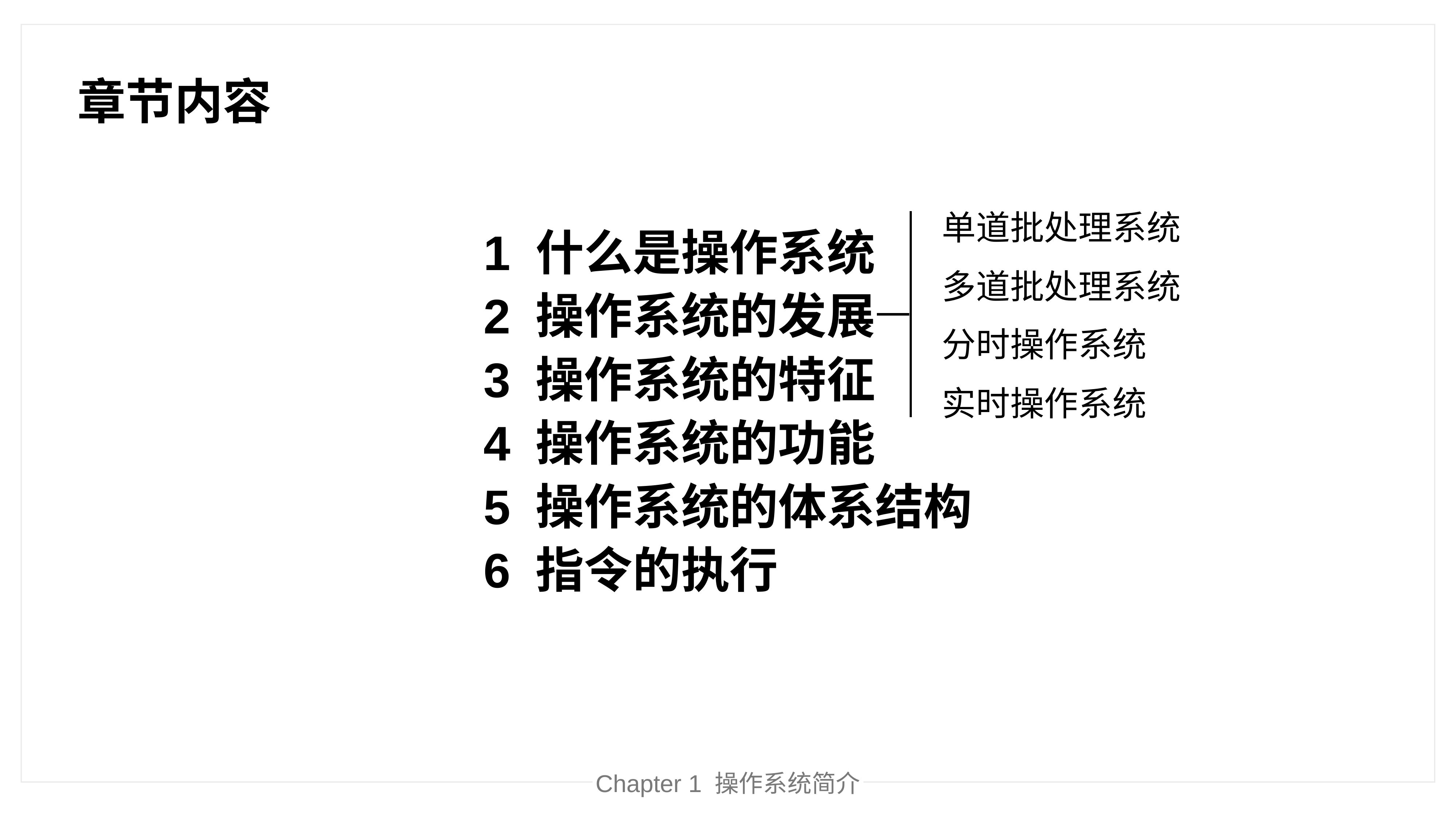

章节内容
单道批处理系统

1 什么是操作系统
多道批处理系统
2 操作系统的发展
分时操作系统

3 操作系统的特征
实时操作系统
4 操作系统的功能
5 操作系统的体系结构
6 指令的执行
Chapter 1 操作系统简介